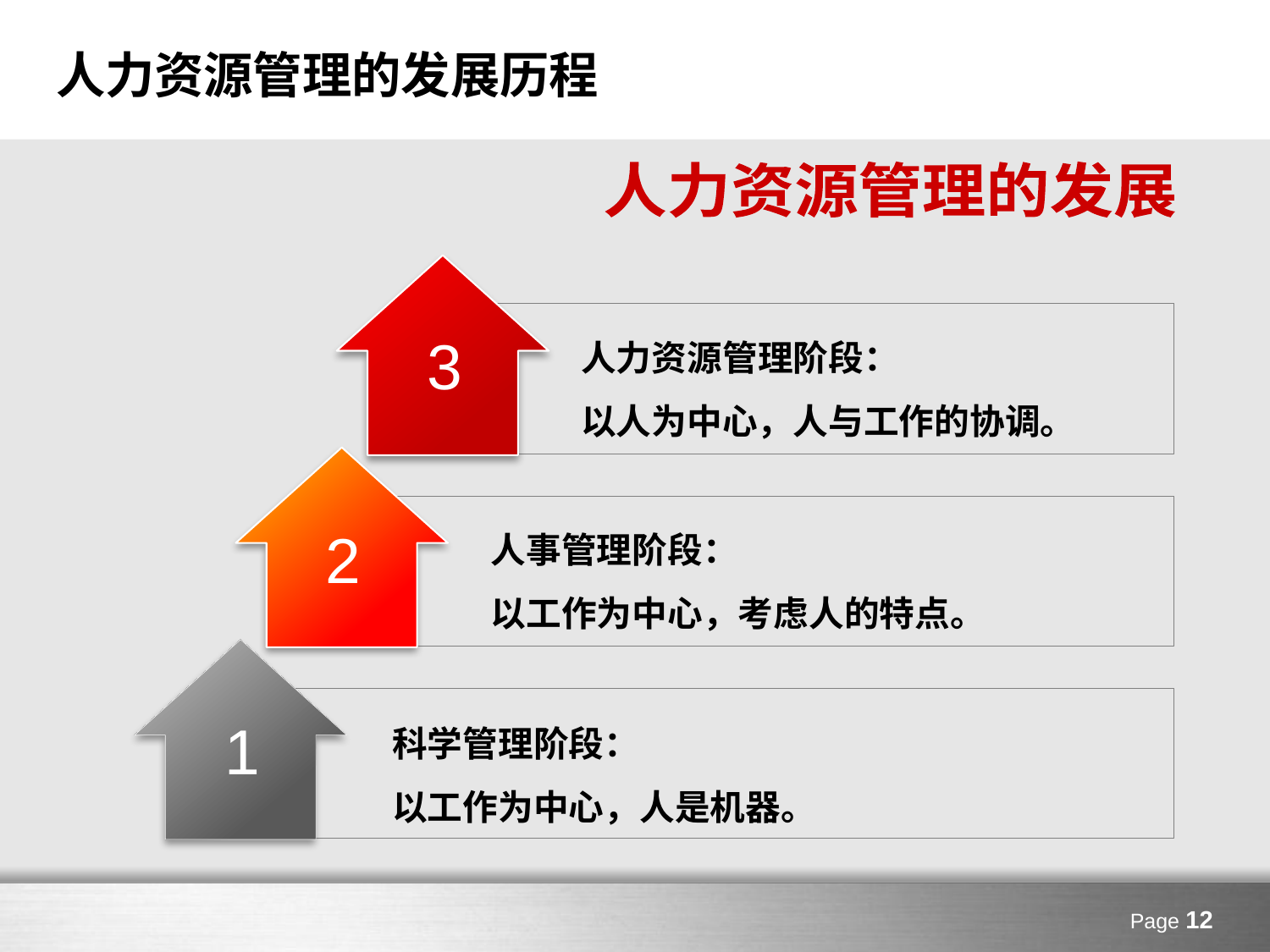

# 人力资源管理的发展历程
人力资源管理的发展

人力资源管理阶段：
以人为中心，人与工作的协调。
3

人事管理阶段：
以工作为中心，考虑人的特点。
2

科学管理阶段：
以工作为中心，人是机器。
1
Page 12